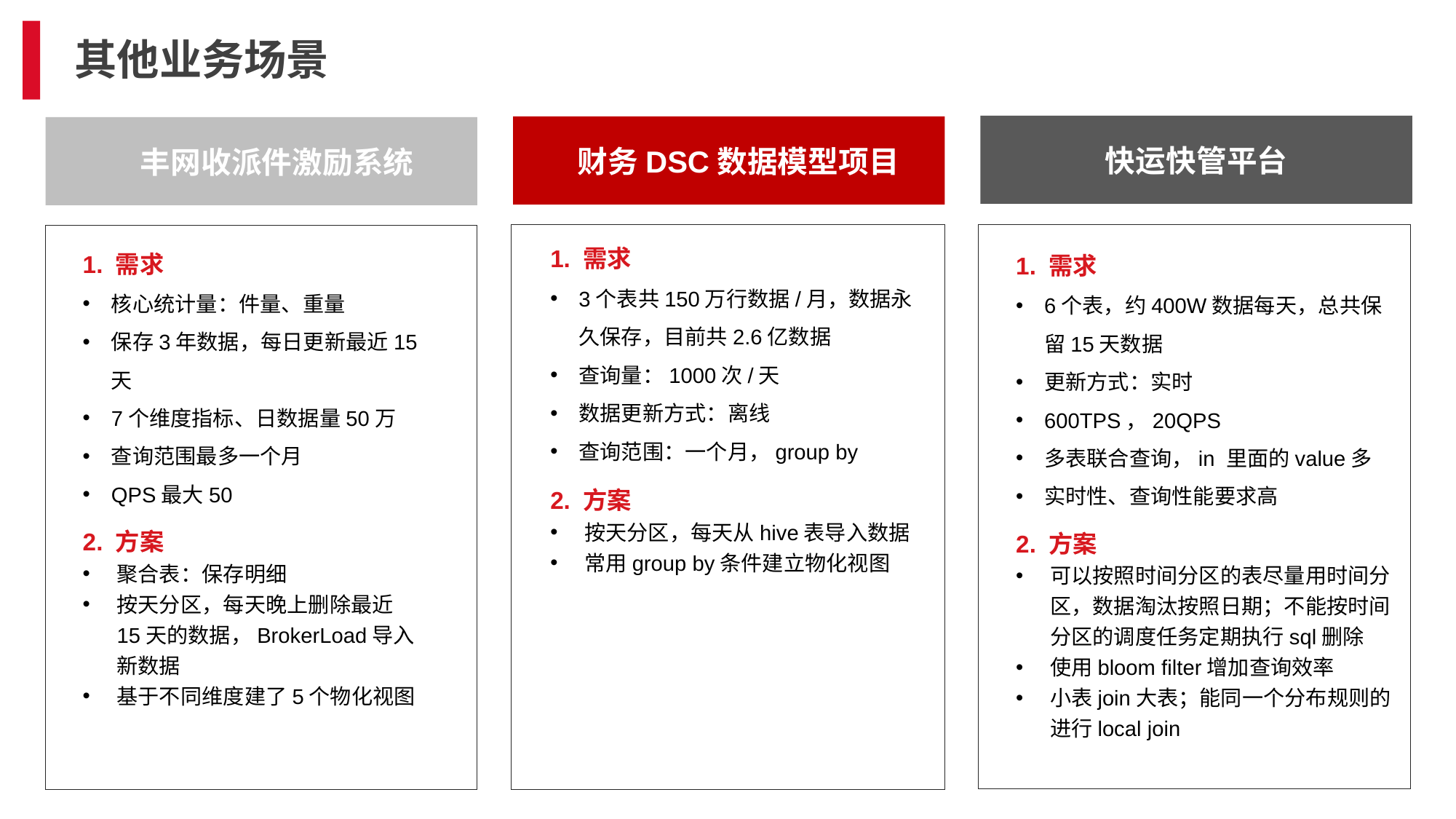

# 其他业务场景
快运快管平台
  财务DSC数据模型项目
    丰网收派件激励系统

1. 需求
3个表共150万行数据/月，数据永久保存，目前共2.6亿数据
查询量：1000次/天
数据更新方式：离线
查询范围：一个月，group by
1. 需求
核心统计量：件量、重量
保存3年数据，每日更新最近15天
7个维度指标、日数据量50万
查询范围最多一个月
QPS最大50
1. 需求
6个表，约400W数据每天，总共保留15天数据
更新方式：实时
600TPS，20QPS
多表联合查询，in 里面的value多
实时性、查询性能要求高
2. 方案
按天分区，每天从hive表导入数据
常用group by条件建立物化视图

2. 方案
聚合表：保存明细
按天分区，每天晚上删除最近15天的数据，BrokerLoad导入新数据
基于不同维度建了5个物化视图
2. 方案
可以按照时间分区的表尽量用时间分区，数据淘汰按照日期；不能按时间分区的调度任务定期执行sql删除
使用bloom filter增加查询效率
小表join大表；能同一个分布规则的进行local join